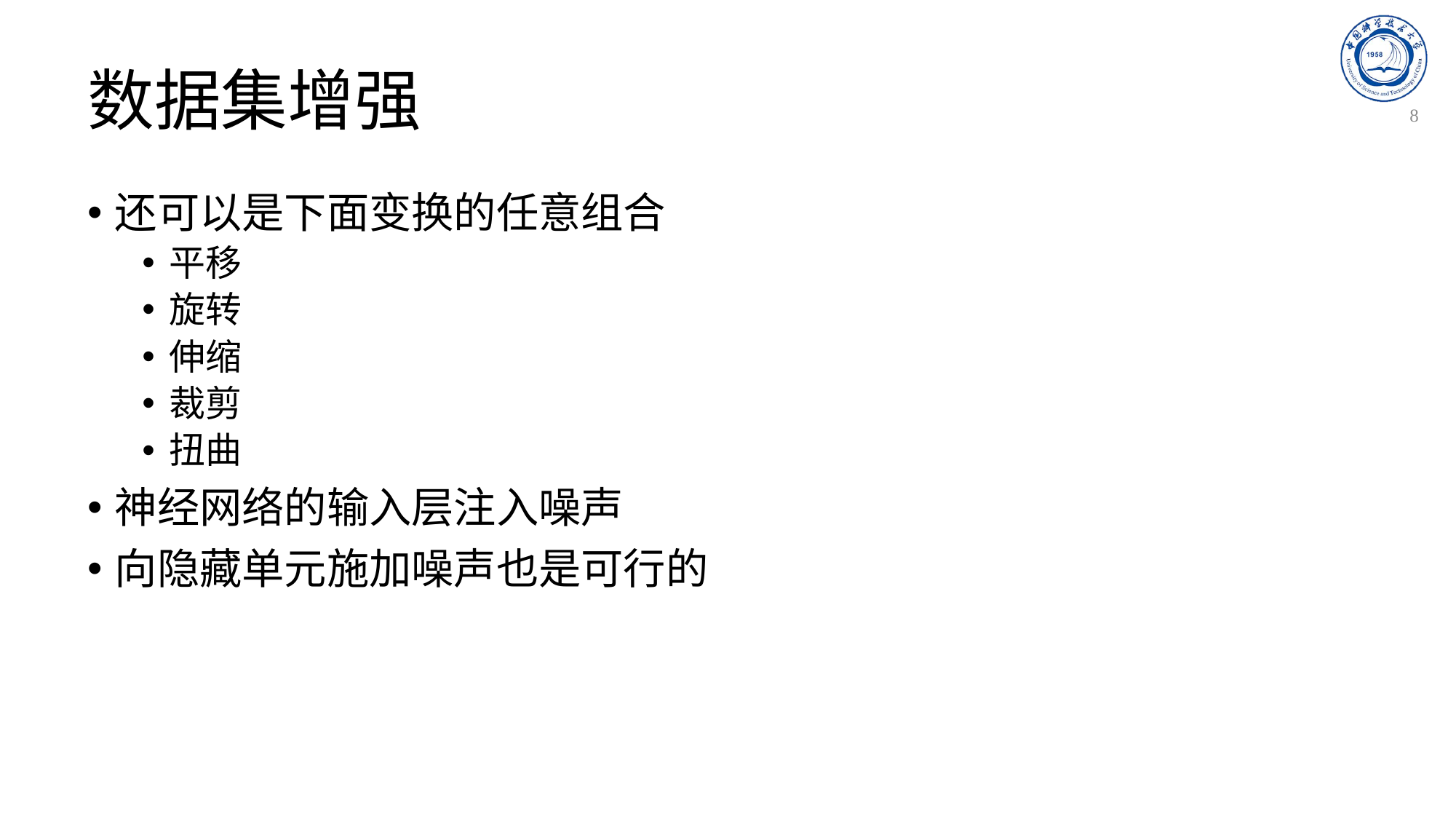

# 数据集增强
8
还可以是下面变换的任意组合
平移
旋转
伸缩
裁剪
扭曲
神经网络的输入层注入噪声
向隐藏单元施加噪声也是可行的